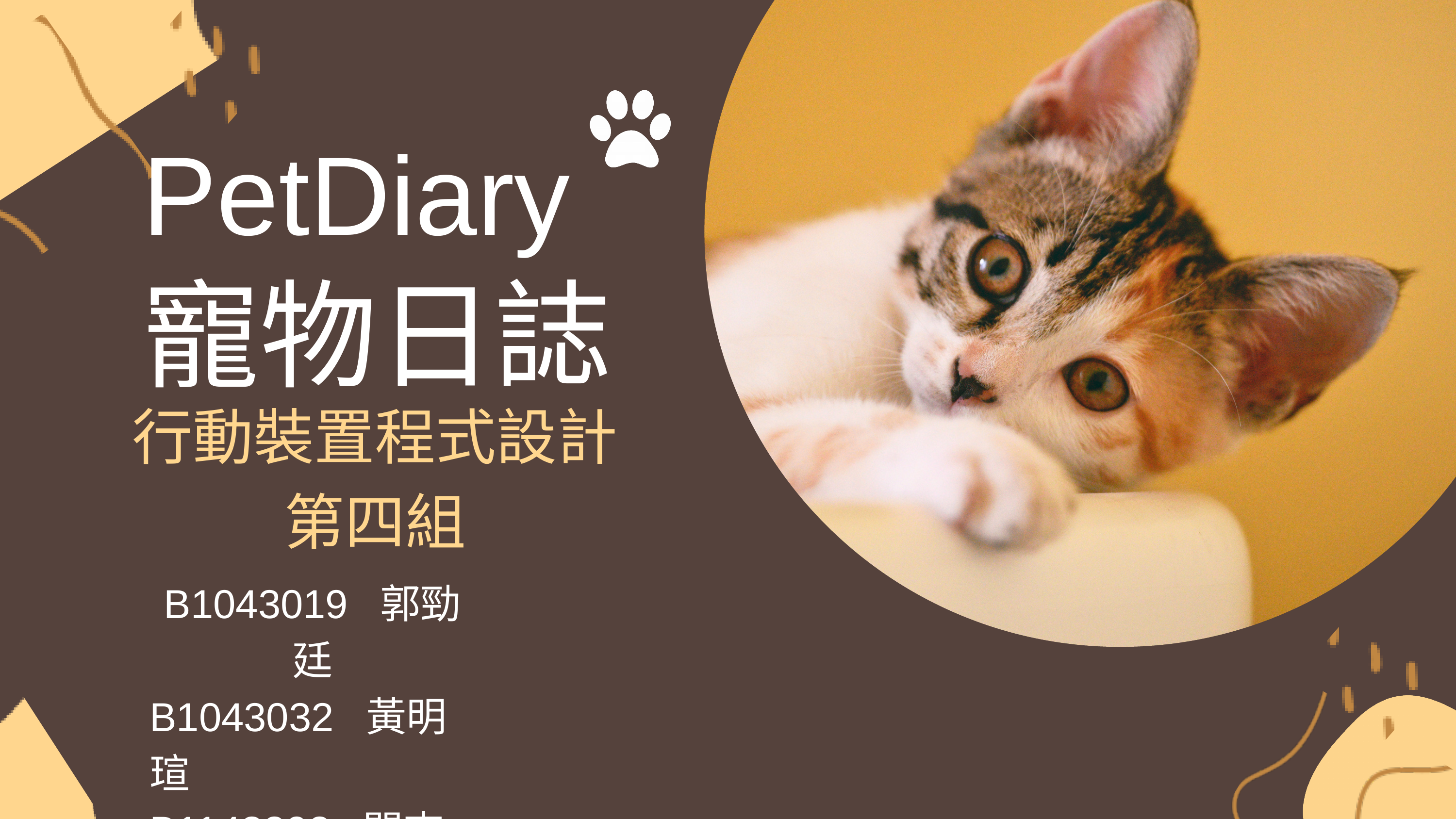

PetDiary
寵物日誌
行動裝置程式設計
第四組
B1043019  郭勁廷
B1043032  黃明瑄
B1143202  闕志宇